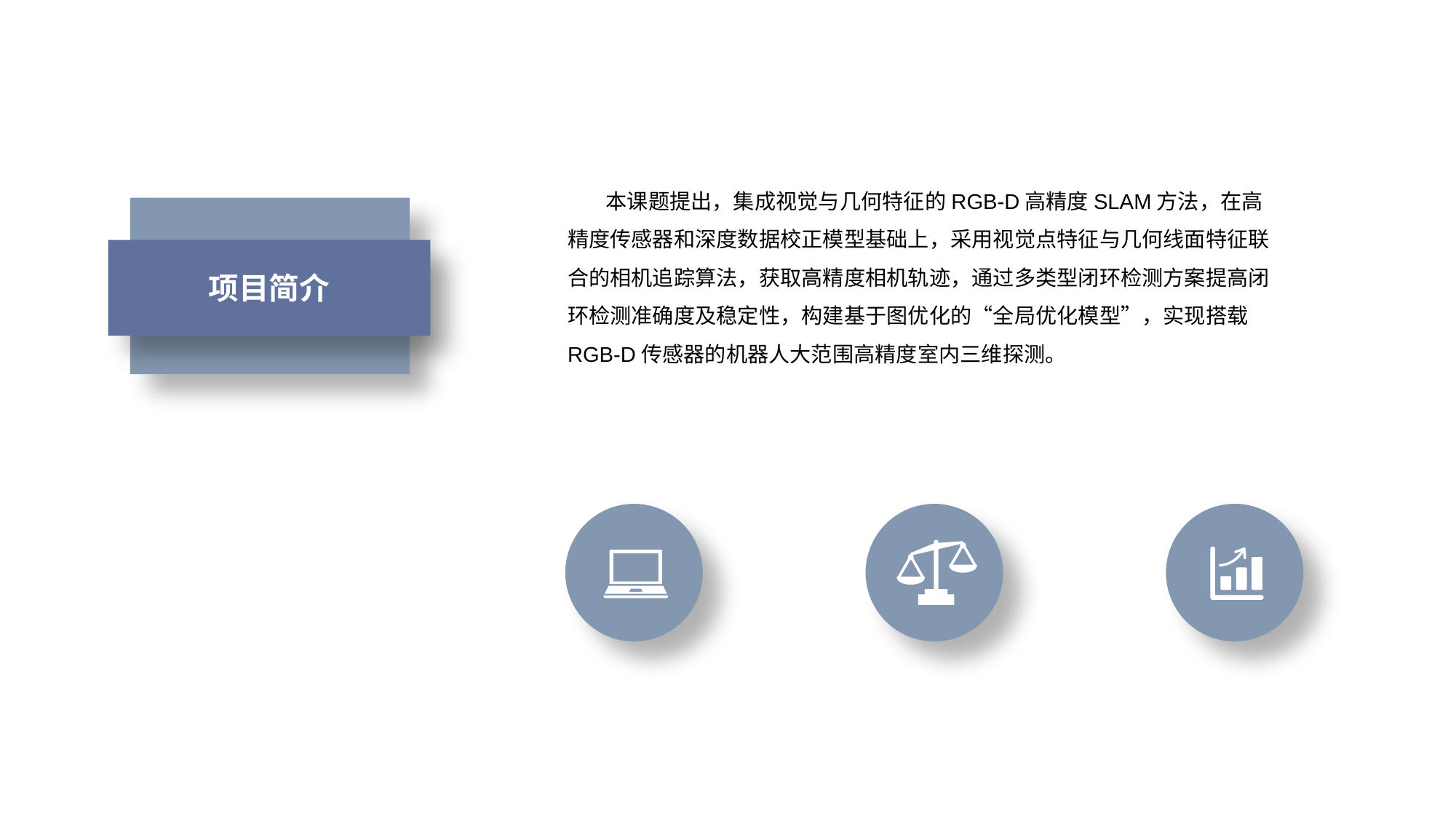

本课题提出，集成视觉与几何特征的RGB-D高精度SLAM方法，在高精度传感器和深度数据校正模型基础上，采用视觉点特征与几何线面特征联合的相机追踪算法，获取高精度相机轨迹，通过多类型闭环检测方案提高闭环检测准确度及稳定性，构建基于图优化的“全局优化模型”，实现搭载RGB-D传感器的机器人大范围高精度室内三维探测。

项目简介

.